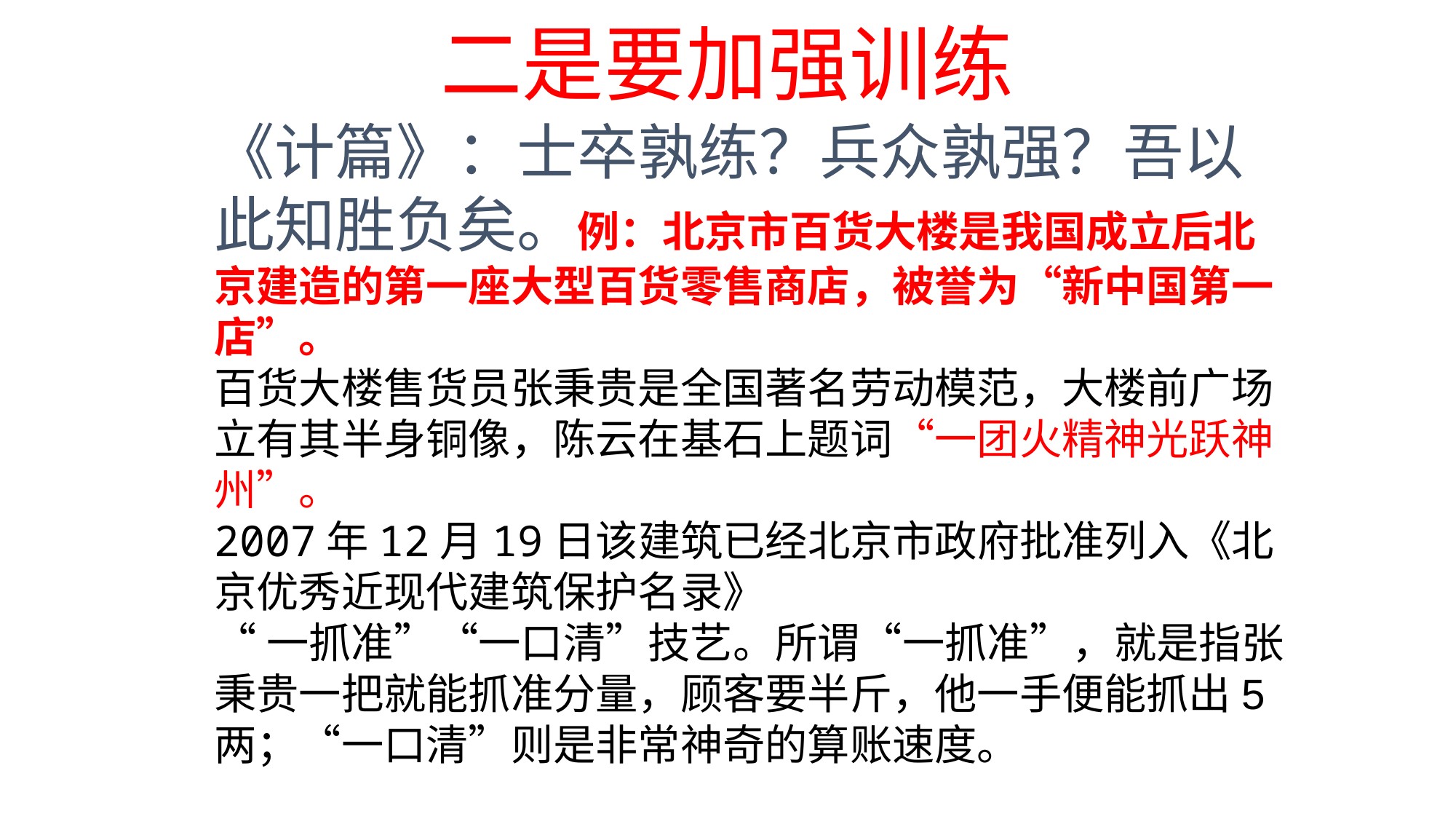

二是要加强训练
《计篇》：士卒孰练？兵众孰强？吾以此知胜负矣。例：北京市百货大楼是我国成立后北京建造的第一座大型百货零售商店，被誉为“新中国第一店”。
百货大楼售货员张秉贵是全国著名劳动模范，大楼前广场立有其半身铜像，陈云在基石上题词“一团火精神光跃神州”。
2007年12月19日该建筑已经北京市政府批准列入《北京优秀近现代建筑保护名录》
“一抓准”“一口清”技艺。所谓“一抓准”，就是指张秉贵一把就能抓准分量，顾客要半斤，他一手便能抓出5两；“一口清”则是非常神奇的算账速度。